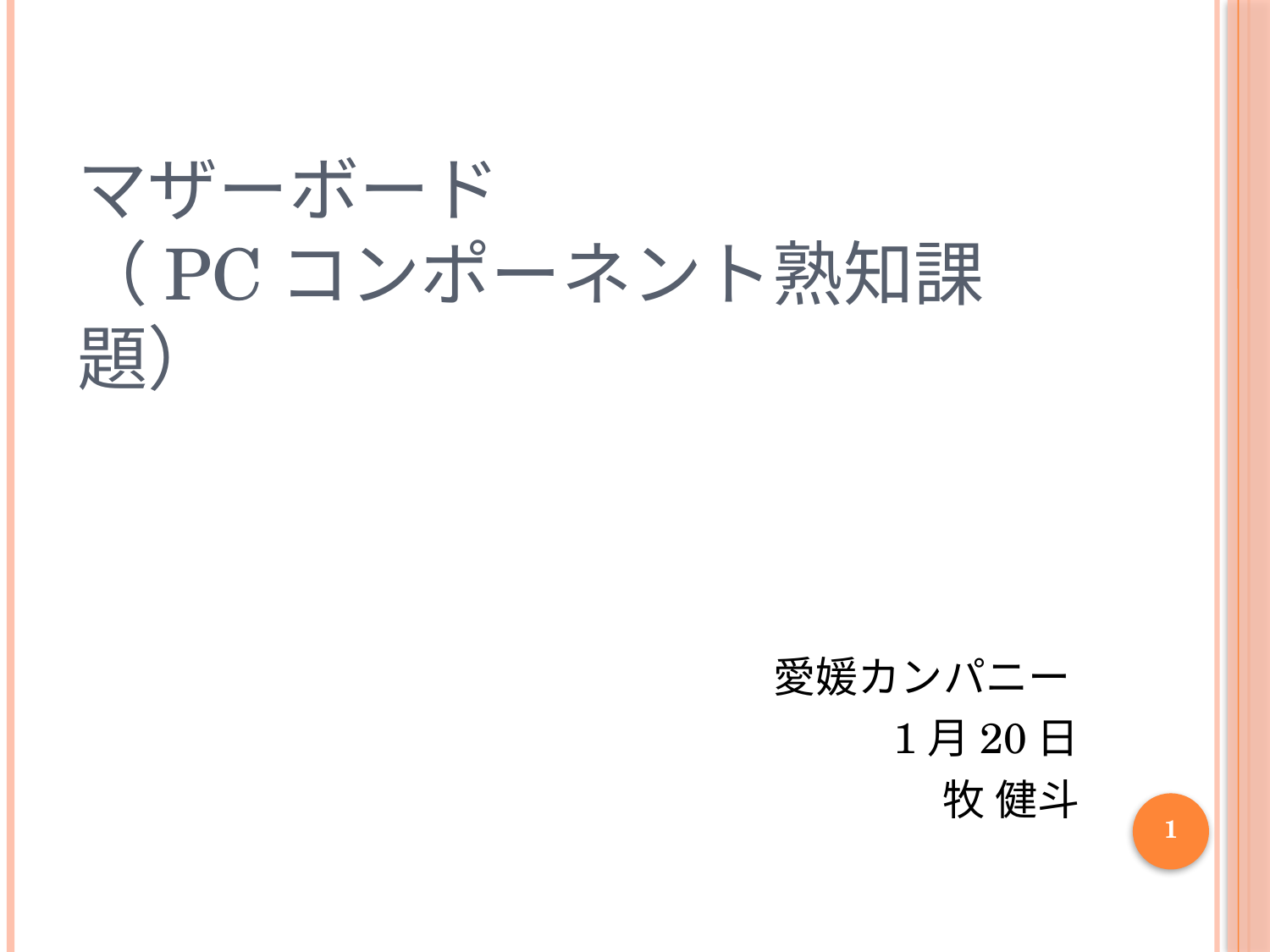

# マザーボード （PCコンポーネント熟知課題）

愛媛カンパニー
1月20日
牧 健斗
1